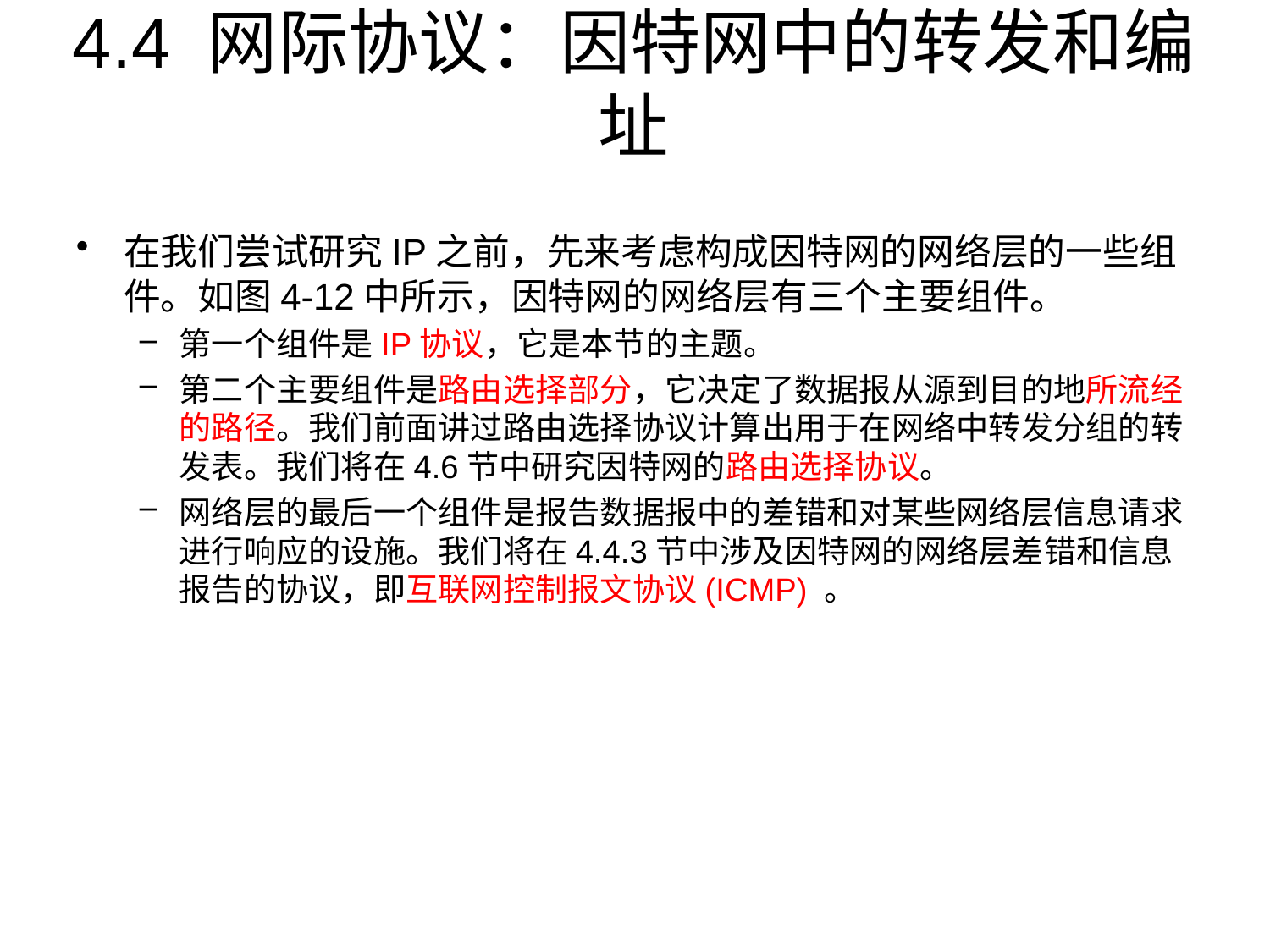

# 4.4 网际协议：因特网中的转发和编址
在我们尝试研究IP之前，先来考虑构成因特网的网络层的一些组件。如图4-12中所示，因特网的网络层有三个主要组件。
第一个组件是IP协议，它是本节的主题。
第二个主要组件是路由选择部分，它决定了数据报从源到目的地所流经的路径。我们前面讲过路由选择协议计算出用于在网络中转发分组的转发表。我们将在4.6节中研究因特网的路由选择协议。
网络层的最后一个组件是报告数据报中的差错和对某些网络层信息请求进行响应的设施。我们将在4.4.3节中涉及因特网的网络层差错和信息报告的协议，即互联网控制报文协议(ICMP) 。